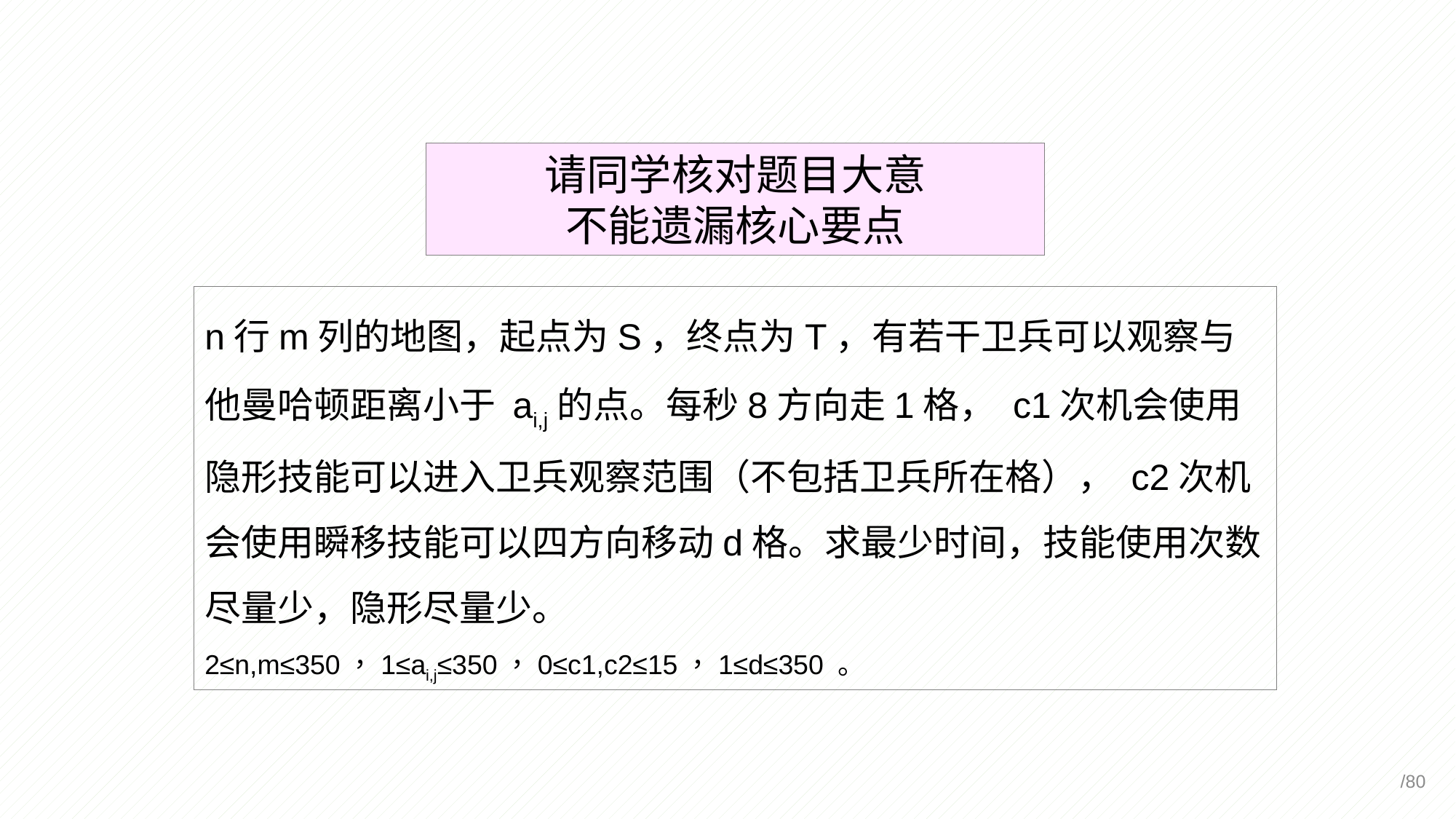

请同学核对题目大意
不能遗漏核心要点
n行m列的地图，起点为S，终点为T，有若干卫兵可以观察与他曼哈顿距离小于 ai,j的点。每秒8方向走1格， c1次机会使用隐形技能可以进入卫兵观察范围（不包括卫兵所在格）， c2次机会使用瞬移技能可以四方向移动d格。求最少时间，技能使用次数尽量少，隐形尽量少。
2≤n,m≤350，1≤ai,j≤350，0≤c1,c2≤15，1≤d≤350 。